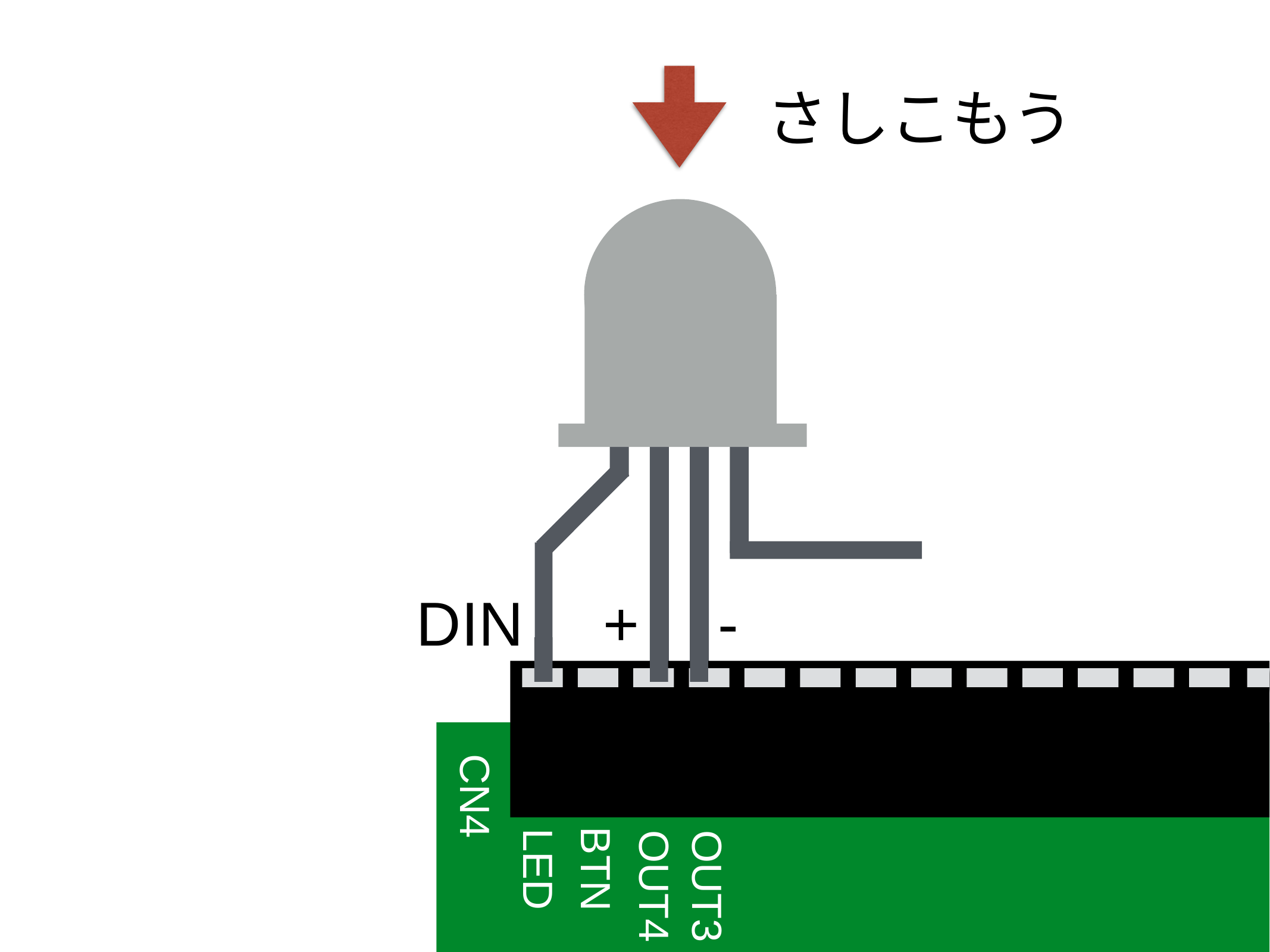

さしこもう

DIN
+
-

CN4
LED
BTN
OUT4
OUT3